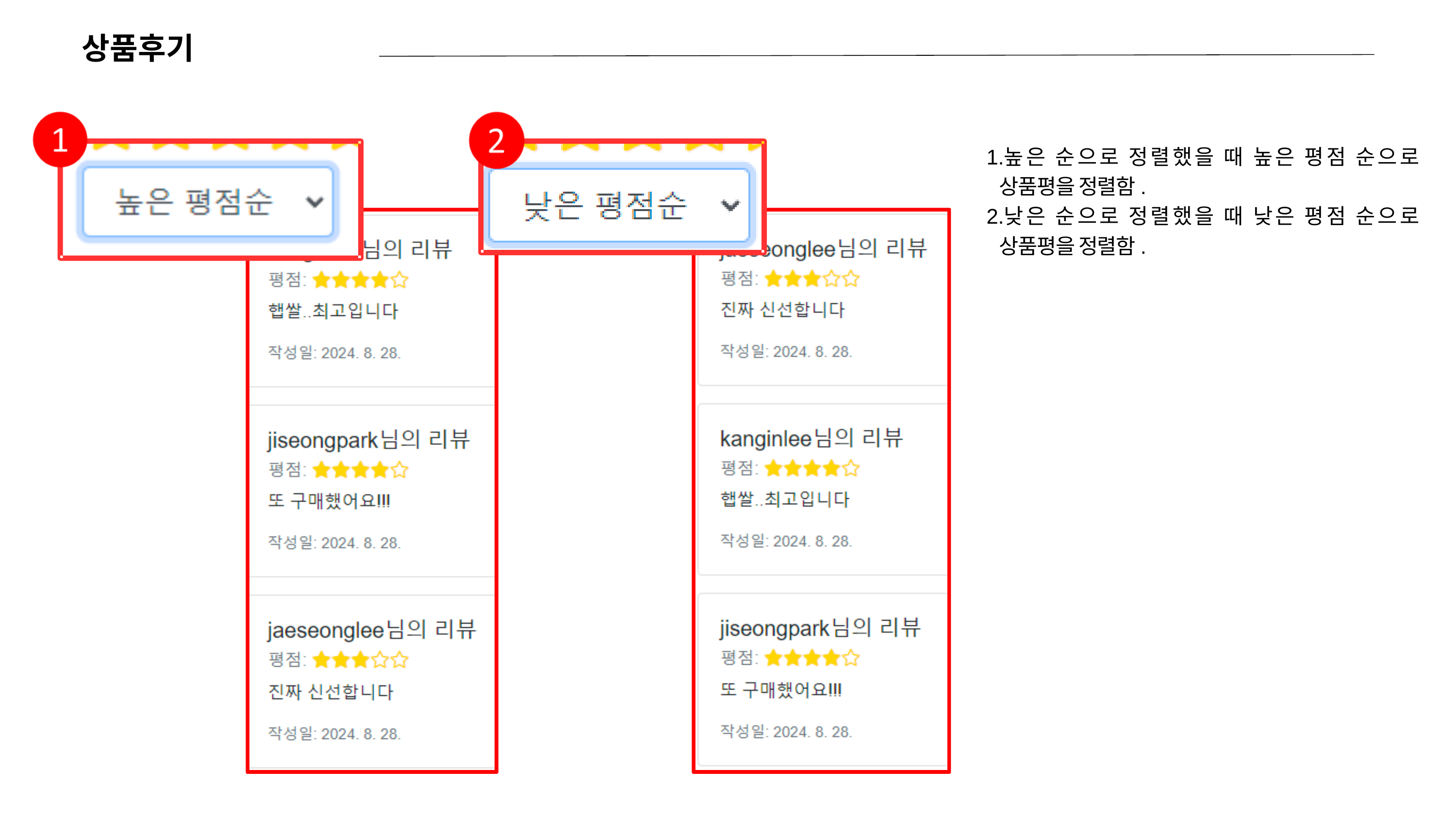

상품후기

높은 순으로 정렬했을 때 높은 평점 순으로 상품평을 정렬함.
낮은 순으로 정렬했을 때 낮은 평점 순으로 상품평을 정렬함.